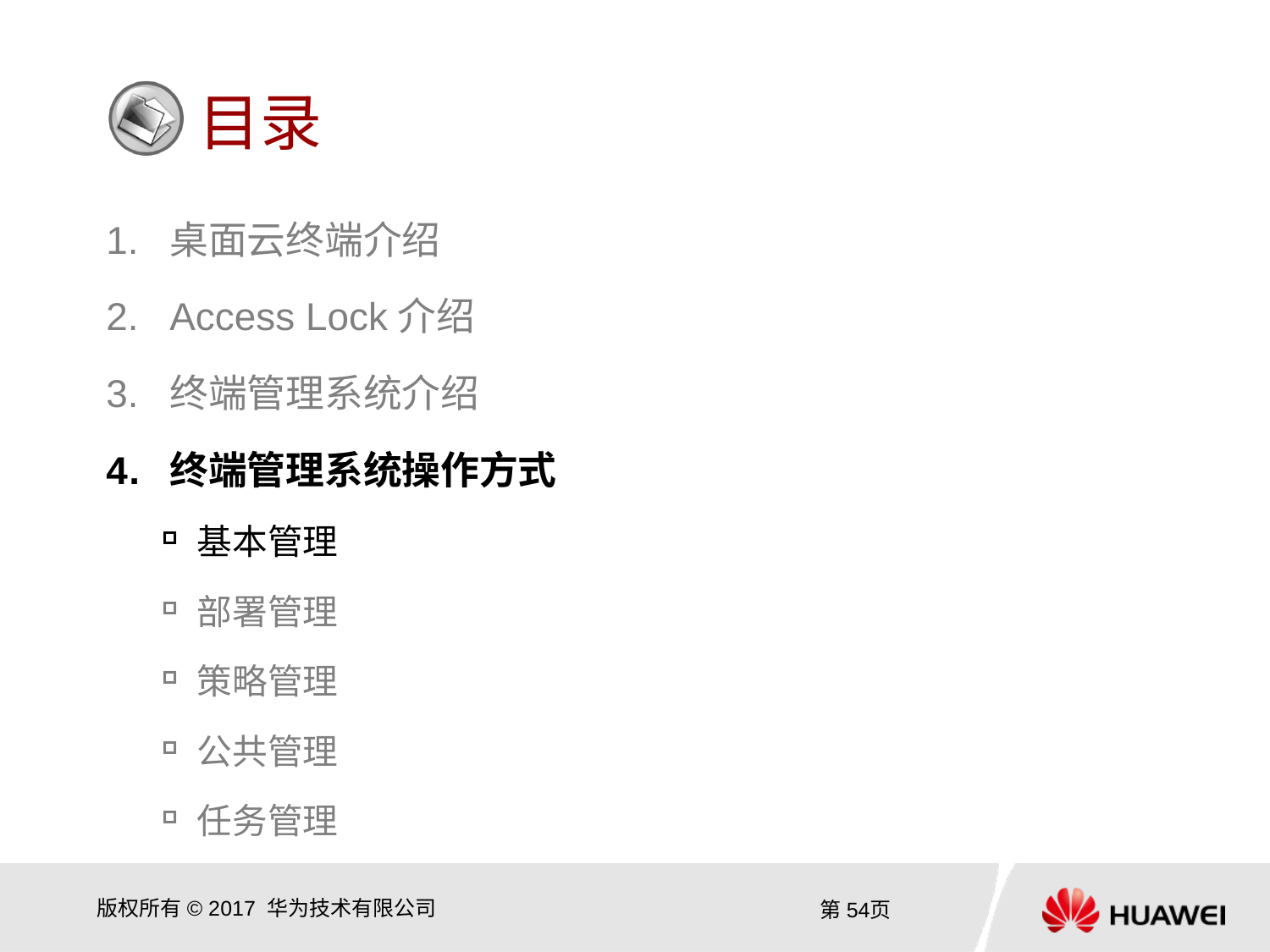

桌面云终端介绍
Access Lock介绍
终端管理系统介绍
终端管理系统操作方式
基本管理
部署管理
策略管理
公共管理
任务管理